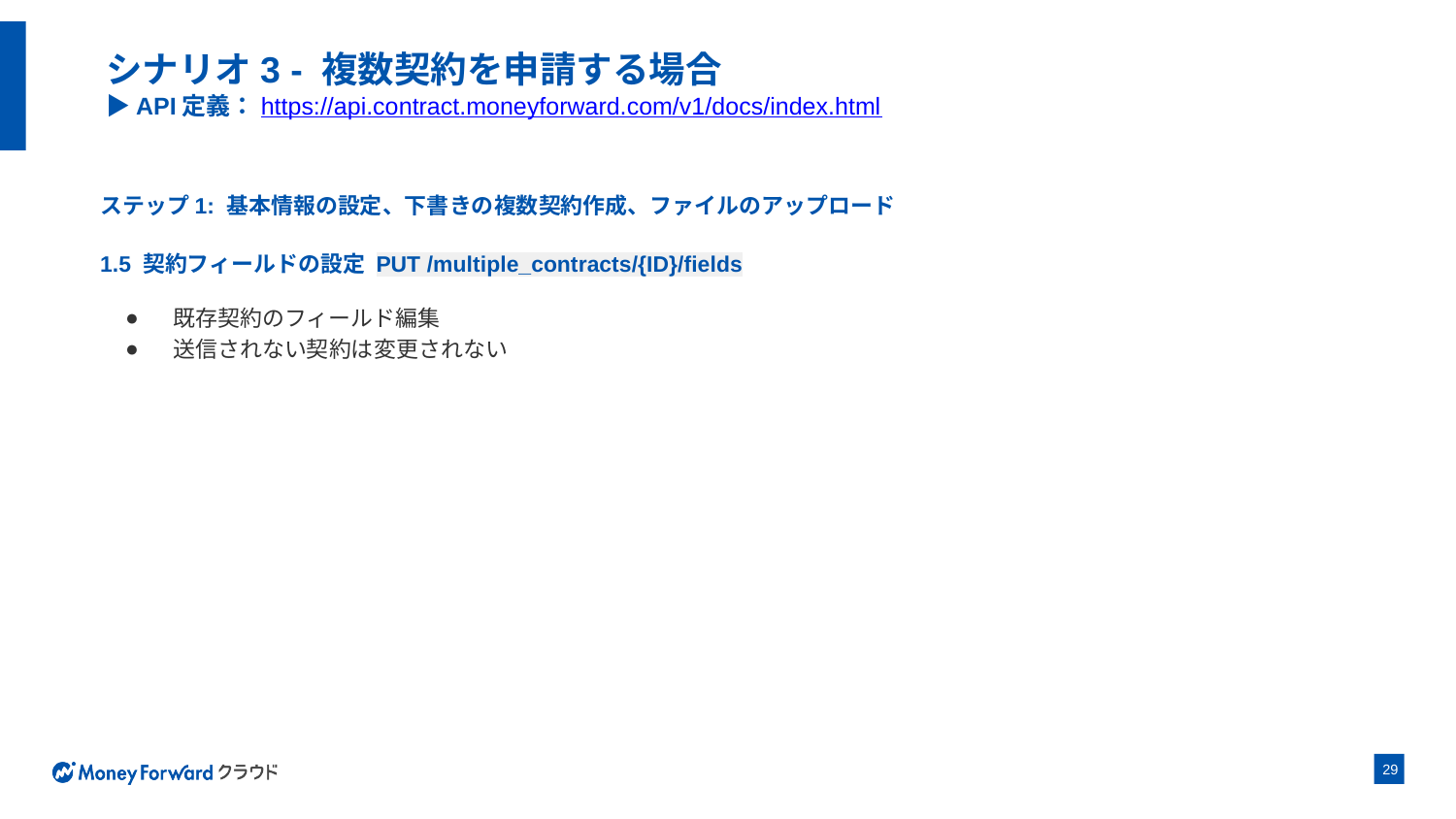

# シナリオ3 - 複数契約を申請する場合 ▶API定義：https://api.contract.moneyforward.com/v1/docs/index.html
ステップ1: 基本情報の設定、下書きの複数契約作成、ファイルのアップロード
1.5 契約フィールドの設定 PUT /multiple_contracts/{ID}/fields
既存契約のフィールド編集
送信されない契約は変更されない

29